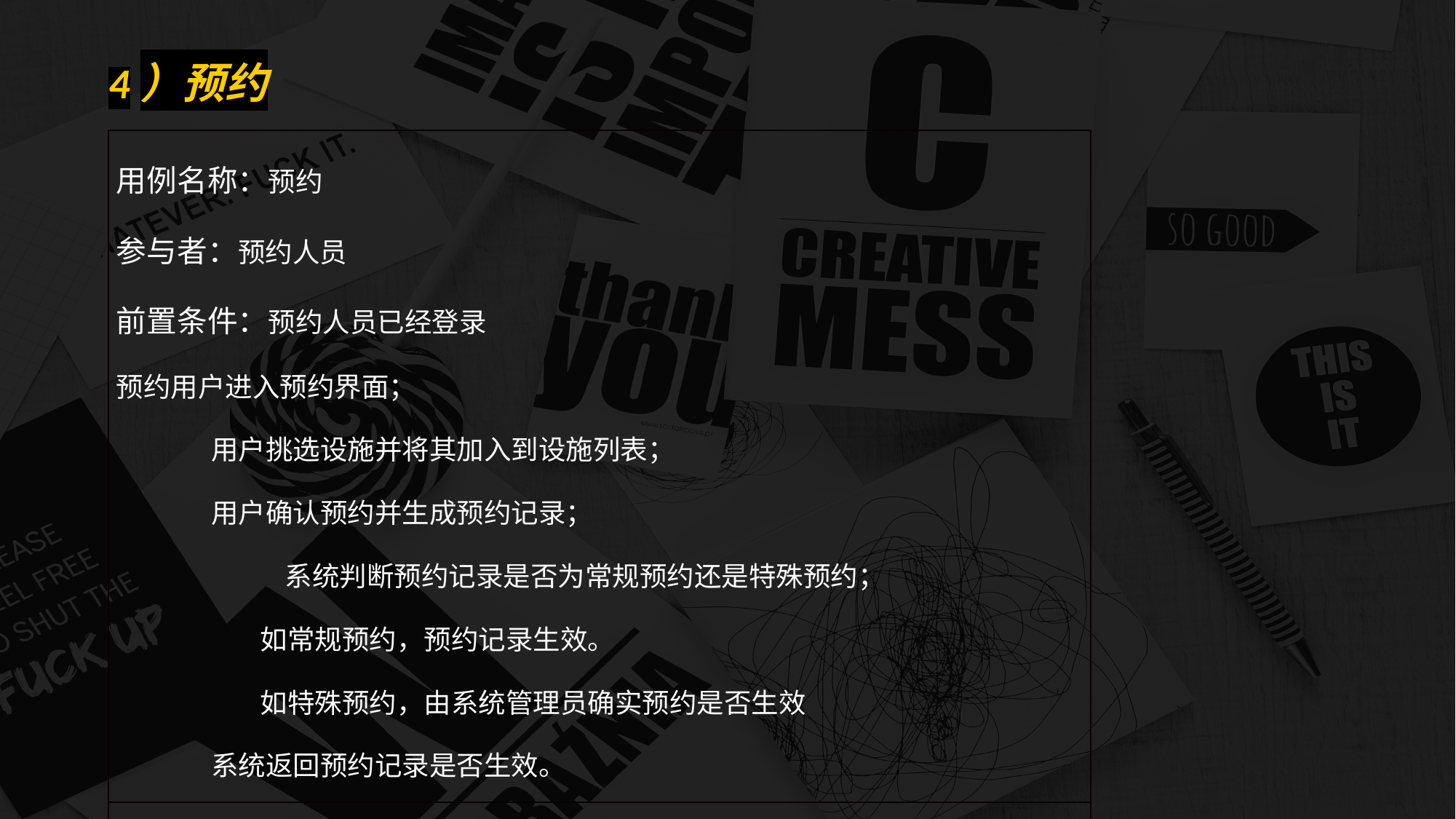

4）预约
| 用例名称：预约 参与者：预约人员 前置条件：预约人员已经登录 预约用户进入预约界面； 用户挑选设施并将其加入到设施列表； 用户确认预约并生成预约记录； 系统判断预约记录是否为常规预约还是特殊预约； 如常规预约，预约记录生效。 如特殊预约，由系统管理员确实预约是否生效 系统返回预约记录是否生效。 |
| --- |
|  |